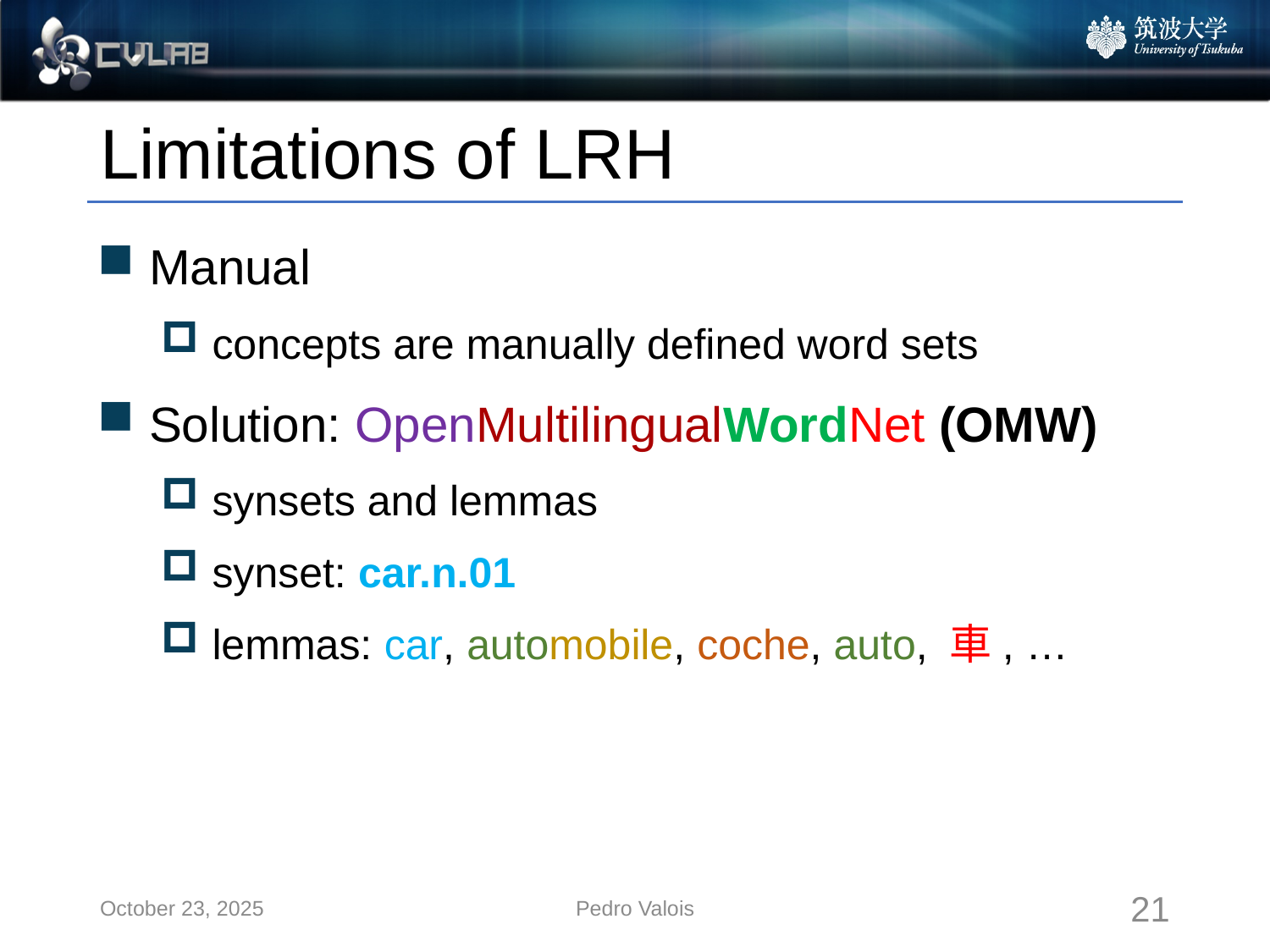

# Limitations of LRH
 Manual
 concepts are manually defined word sets
 Solution: OpenMultilingualWordNet (OMW)
 synsets and lemmas
 synset: car.n.01
 lemmas: car, automobile, coche, auto, 車, …
October 23, 2025
Pedro Valois
21